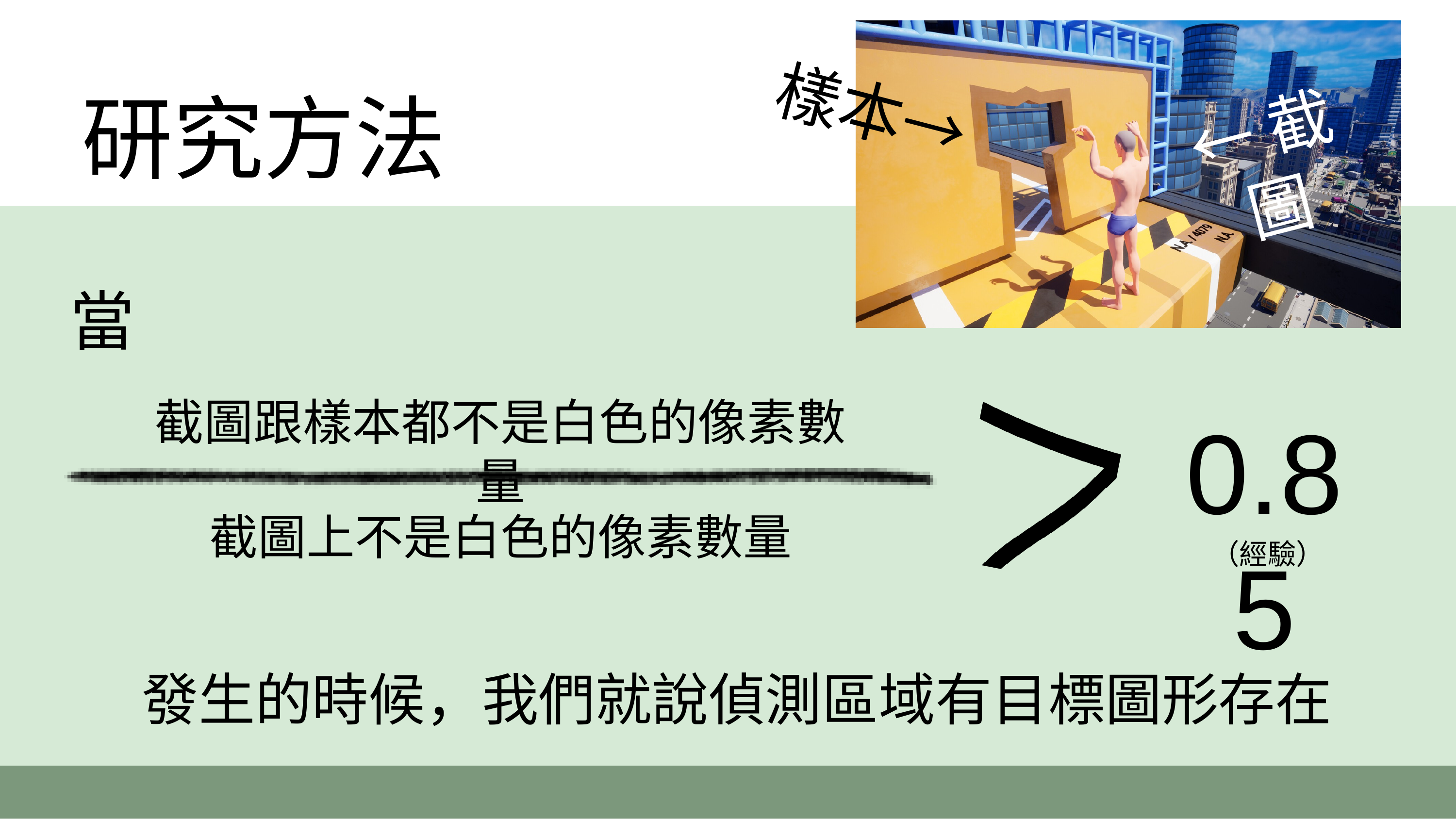

樣本→
研究方法
←截圖

當
截圖跟樣本都不是白色的像素數量
0.85

截圖上不是白色的像素數量
（經驗）
發生的時候，我們就說偵測區域有目標圖形存在